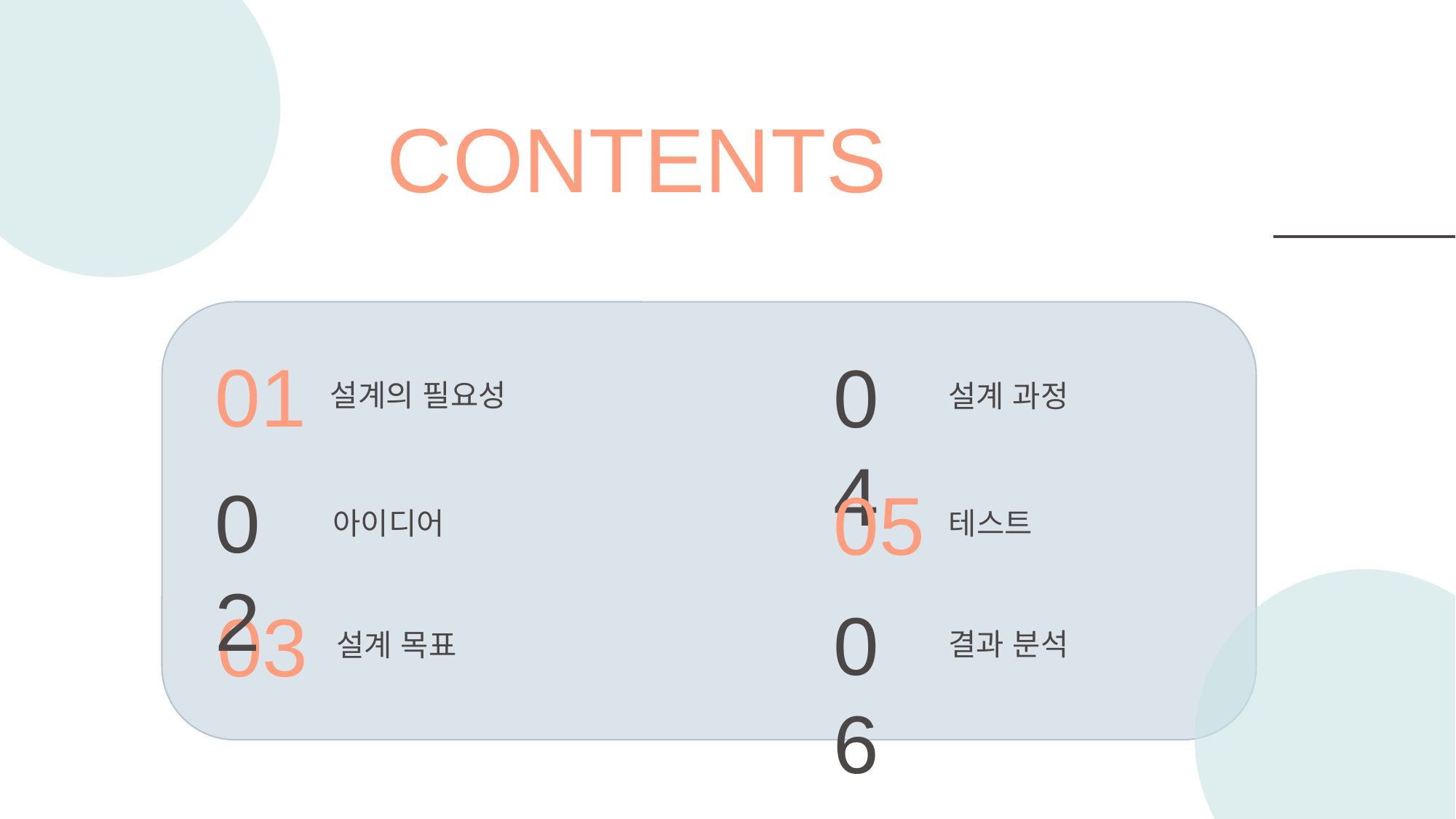

CONTENTS

01
설계의 필요성
04
설계 과정
02
아이디어
05
테스트
06
결과 분석
03
설계 목표